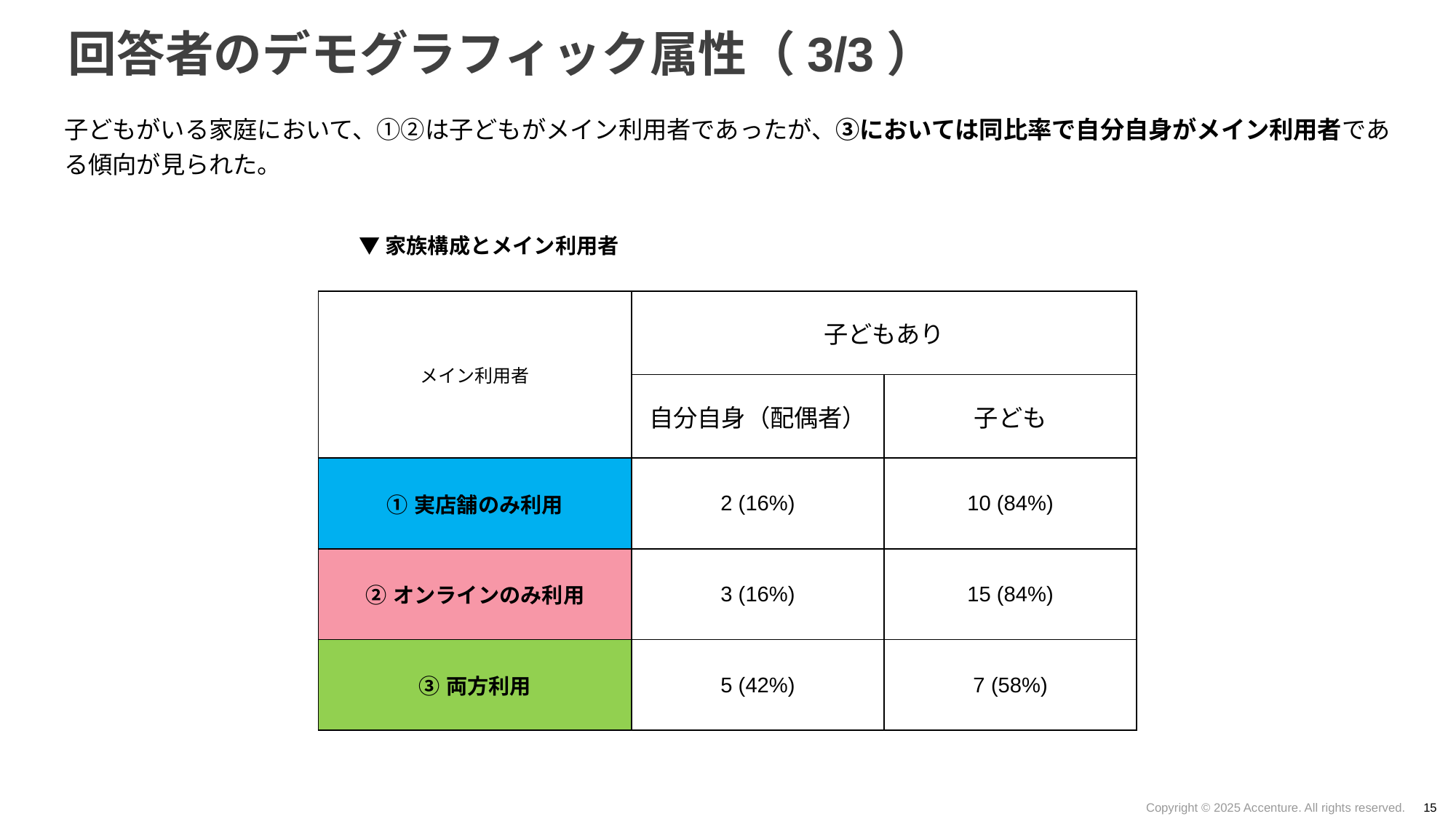

# 回答者のデモグラフィック属性（3/3）
子どもがいる家庭において、①②は子どもがメイン利用者であったが、③においては同比率で自分自身がメイン利用者である傾向が見られた。
▼家族構成とメイン利用者
| メイン利用者 | 子どもあり |  |
| --- | --- | --- |
|  | 自分自身（配偶者） | 子ども |
| ①実店舗のみ利用 | 2 (16%) | 10 (84%) |
| ②オンラインのみ利用 | 3 (16%) | 15 (84%) |
| ③両方利用 | 5 (42%) | 7 (58%) |